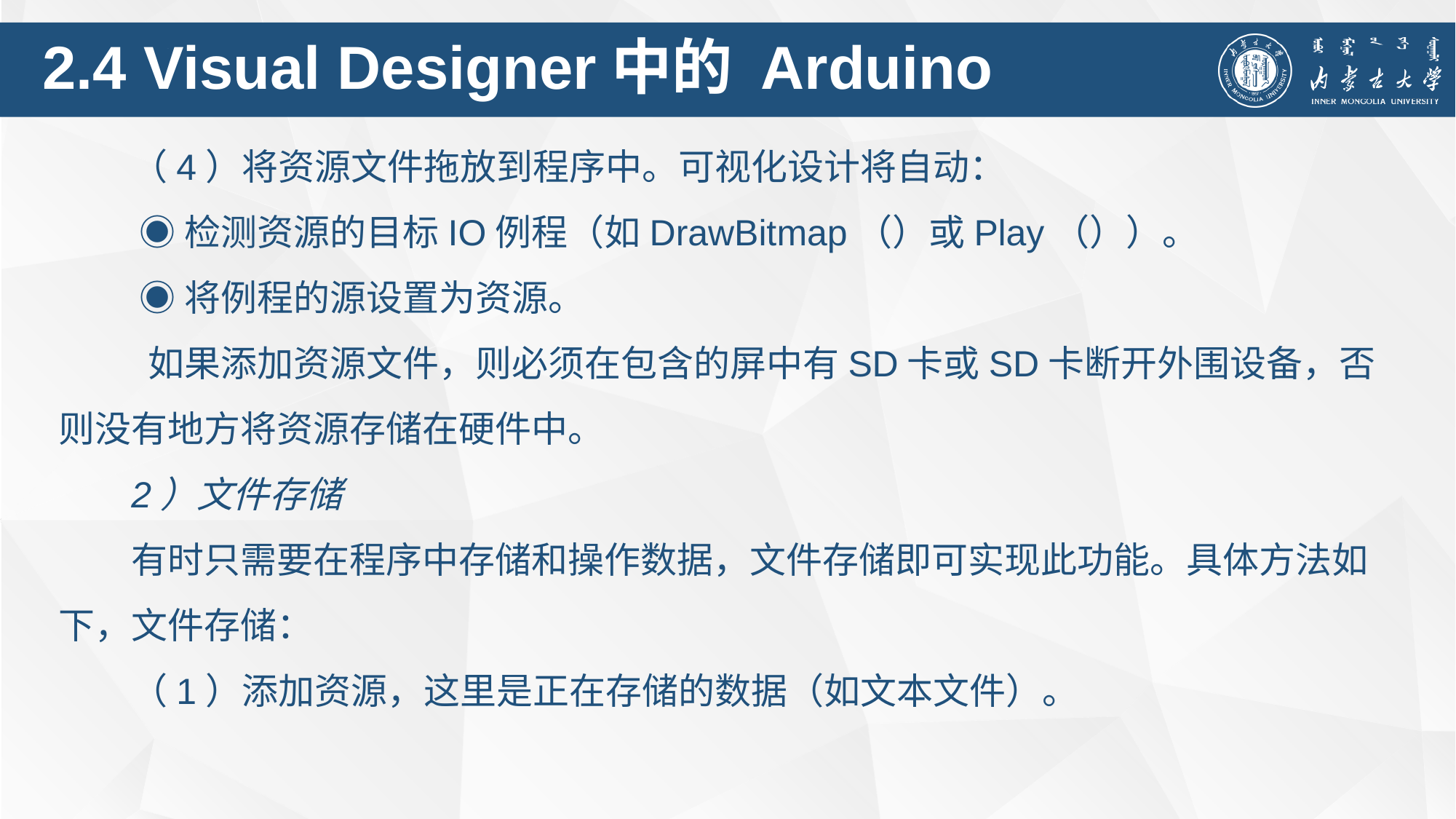

2.4 Visual Designer中的 Arduino

（4）将资源文件拖放到程序中。可视化设计将自动：
 ◉检测资源的目标IO例程（如DrawBitmap（）或Play（））。
 ◉将例程的源设置为资源。
 如果添加资源文件，则必须在包含的屏中有SD卡或SD卡断开外围设备，否则没有地方将资源存储在硬件中。
2）文件存储
有时只需要在程序中存储和操作数据，文件存储即可实现此功能。具体方法如下，文件存储：
（1）添加资源，这里是正在存储的数据（如文本文件）。